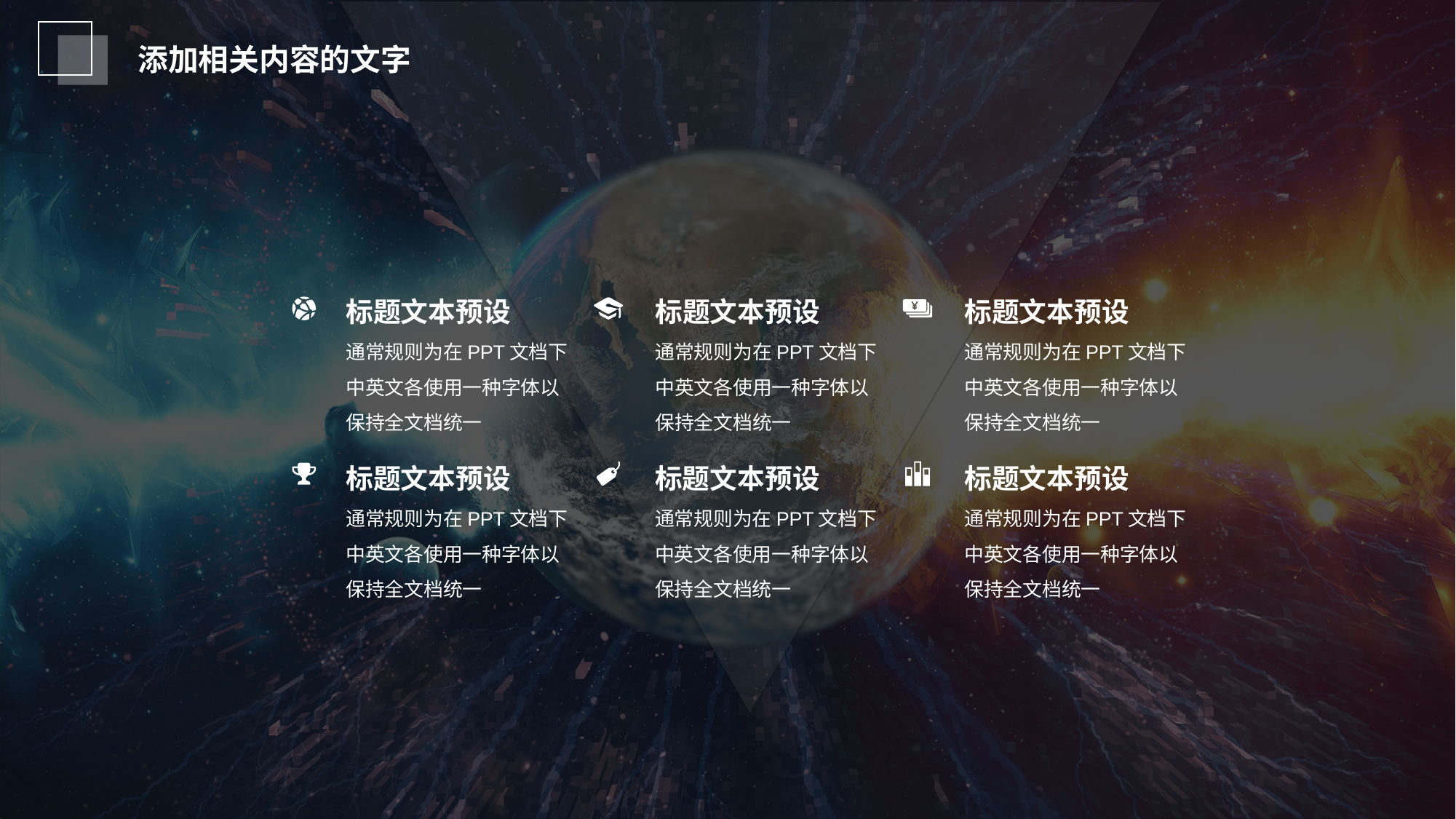

标题文本预设

通常规则为在PPT文档下中英文各使用一种字体以保持全文档统一
标题文本预设

通常规则为在PPT文档下中英文各使用一种字体以保持全文档统一
标题文本预设

通常规则为在PPT文档下中英文各使用一种字体以保持全文档统一

标题文本预设
通常规则为在PPT文档下中英文各使用一种字体以保持全文档统一

标题文本预设
通常规则为在PPT文档下中英文各使用一种字体以保持全文档统一
标题文本预设

通常规则为在PPT文档下中英文各使用一种字体以保持全文档统一